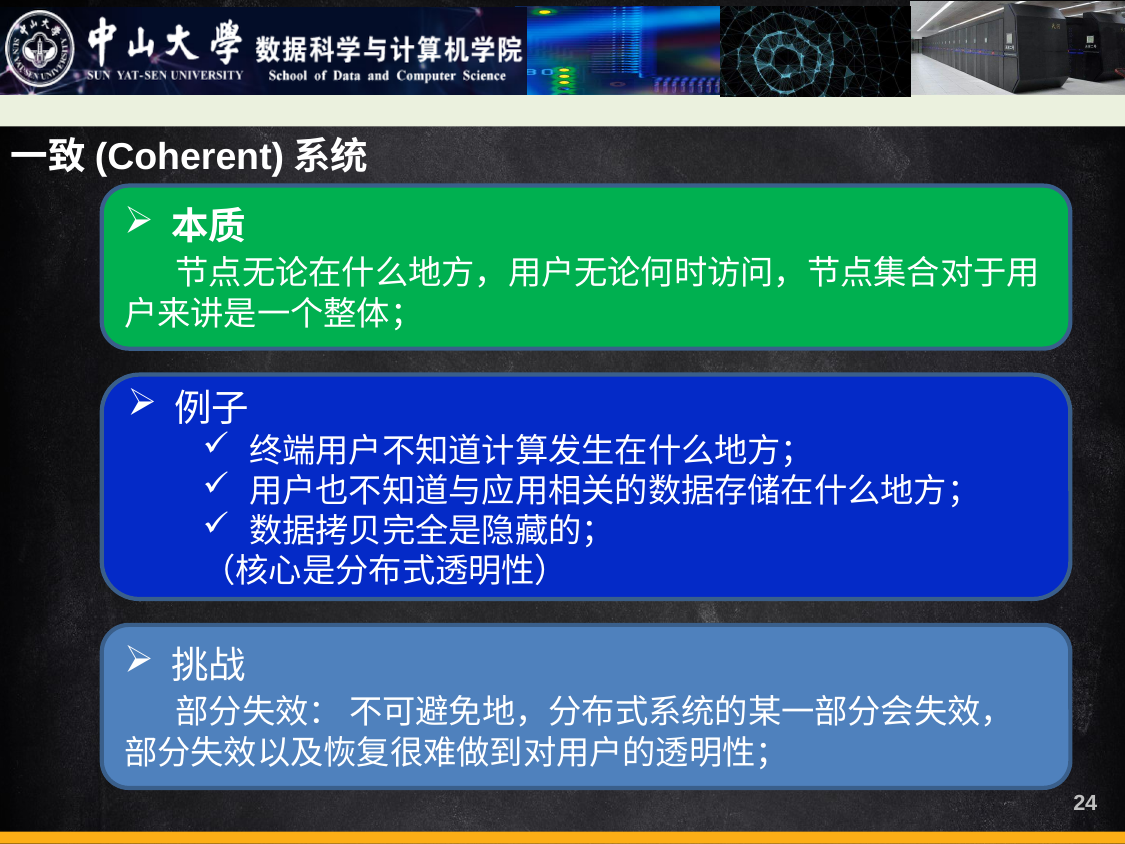

一致(Coherent)系统
本质
     节点无论在什么地方，用户无论何时访问，节点集合对于用户来讲是一个整体；
例子
终端用户不知道计算发生在什么地方；
用户也不知道与应用相关的数据存储在什么地方；
数据拷贝完全是隐藏的；
（核心是分布式透明性）
挑战
     部分失效： 不可避免地，分布式系统的某一部分会失效，部分失效以及恢复很难做到对用户的透明性；